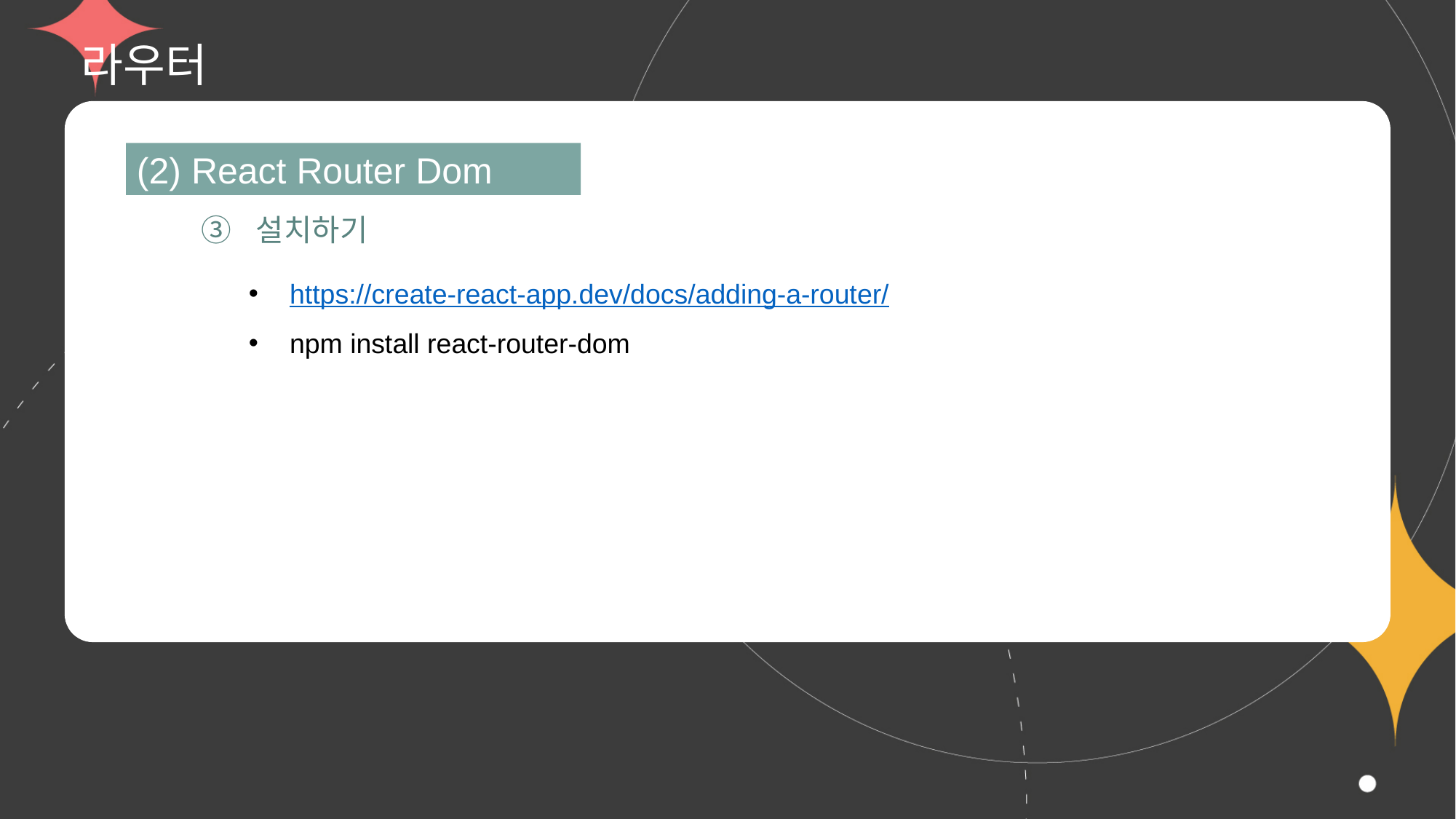

# 라우터
(2) React Router Dom
③  설치하기
https://create-react-app.dev/docs/adding-a-router/
npm install react-router-dom